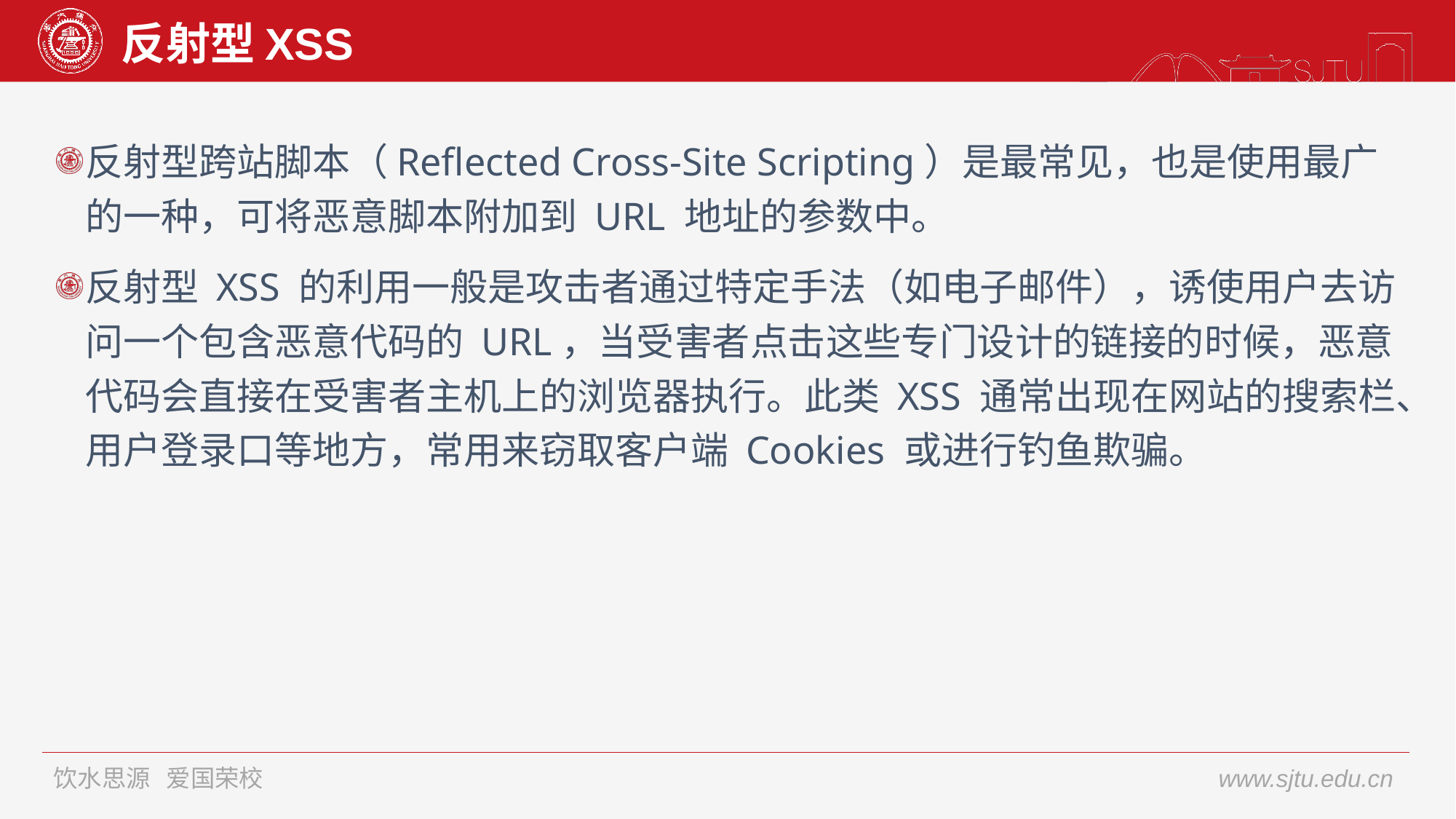

# 反射型XSS
反射型跨站脚本（Reflected Cross-Site Scripting）是最常见，也是使用最广的一种，可将恶意脚本附加到 URL 地址的参数中。
反射型 XSS 的利用一般是攻击者通过特定手法（如电子邮件），诱使用户去访问一个包含恶意代码的 URL，当受害者点击这些专门设计的链接的时候，恶意代码会直接在受害者主机上的浏览器执行。此类 XSS 通常出现在网站的搜索栏、用户登录口等地方，常用来窃取客户端 Cookies 或进行钓鱼欺骗。